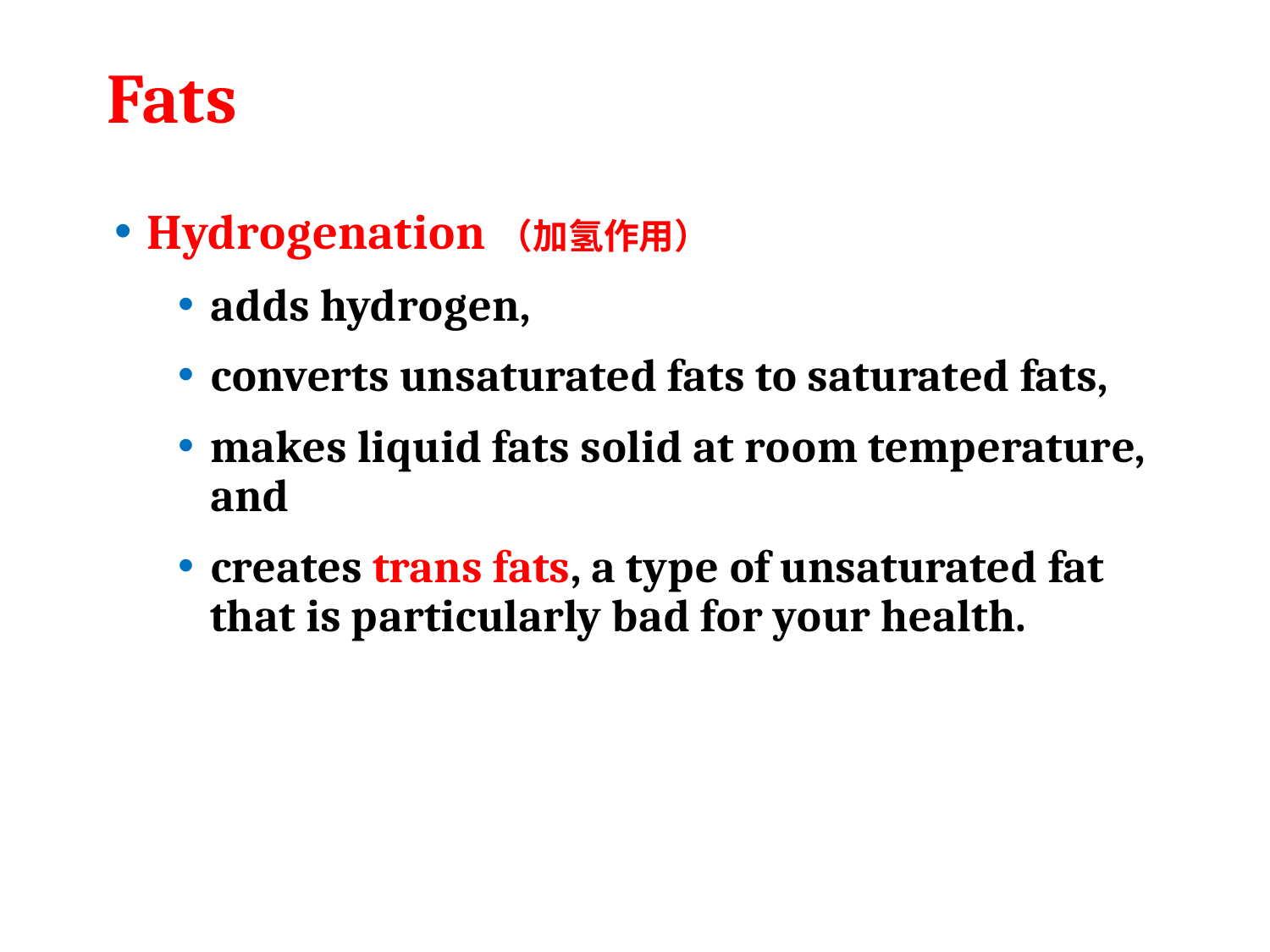

# Fats
Hydrogenation（加氢作用）
adds hydrogen,
converts unsaturated fats to saturated fats,
makes liquid fats solid at room temperature, and
creates trans fats, a type of unsaturated fat that is particularly bad for your health.